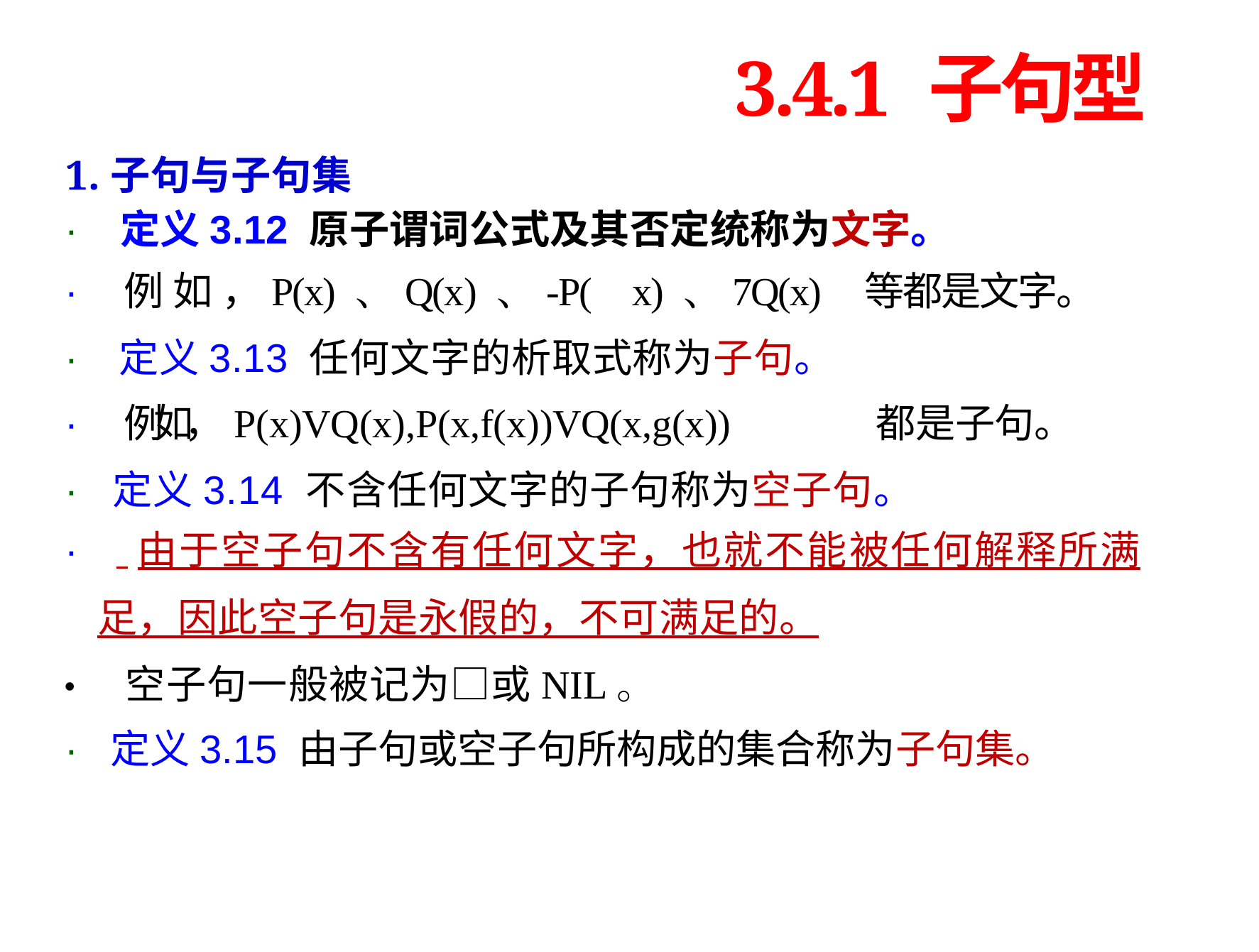

3.4.1 子句型
1.子句与子句集
·  定义3.12 原子谓词公式及其否定统称为文字。
·  例 如 ，P(x) 、Q(x) 、-P(     x) 、7Q(x)    等都是文字。
·  定义3.13 任何文字的析取式称为子句。
·  例 如 ，P(x)VQ(x),P(x,f(x))VQ(x,g(x))             都是子句。
·  定义3.14 不含任何文字的子句称为空子句。
·   由于空子句不含有任何文字，也就不能被任何解释所满
足，因此空子句是永假的，不可满足的。
●              空子句一般被记为□或NIL。

·  定义3.15 由子句或空子句所构成的集合称为子句集。